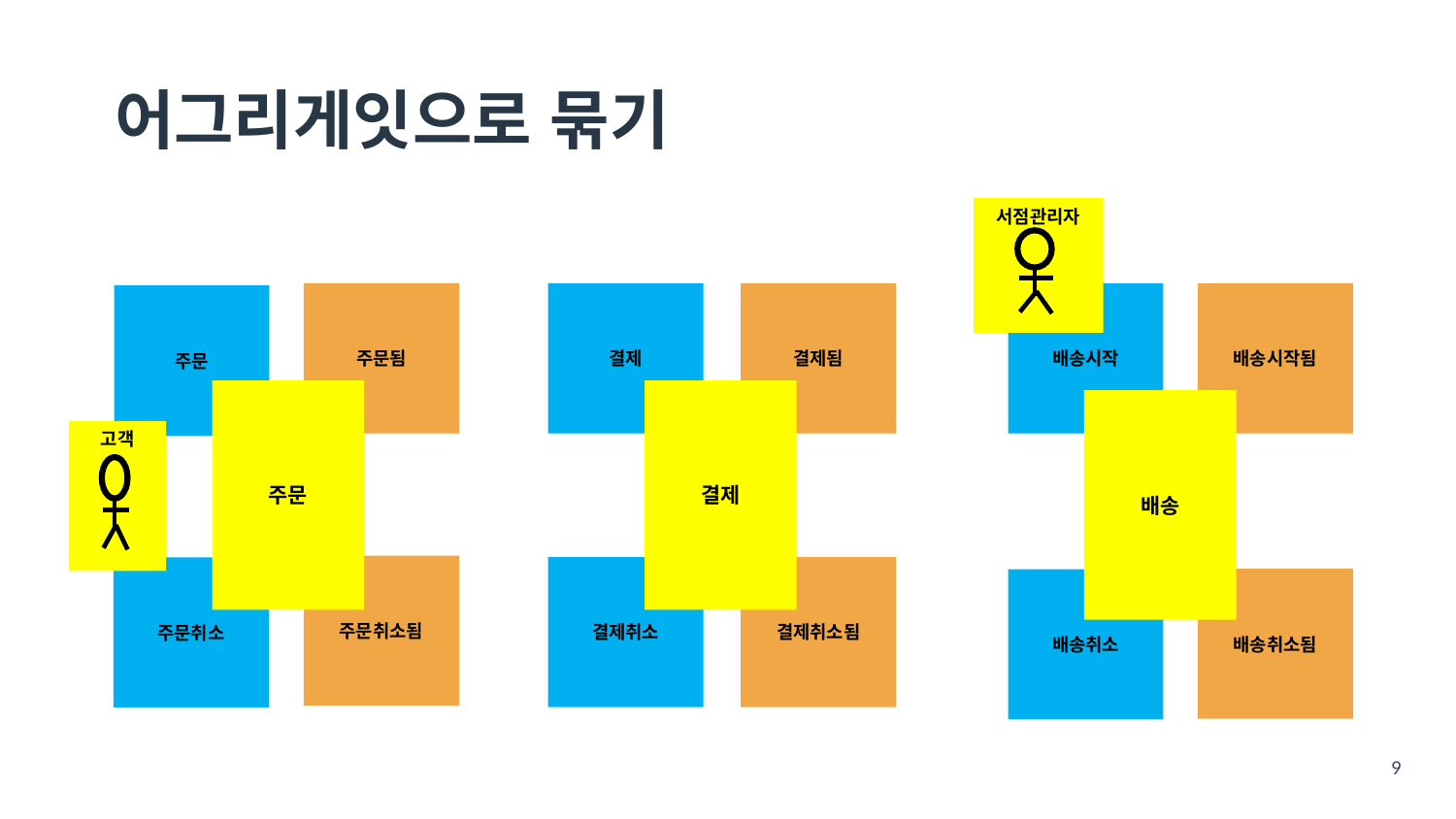

# 어그리게잇으로 묶기
서점관리자

배송시작
배송시작됨
배송취소됨
배송취소
주문됨
주문
주문
고객

주문취소됨
주문취소
결제
결제됨
결제취소
결제취소됨
결제
배송